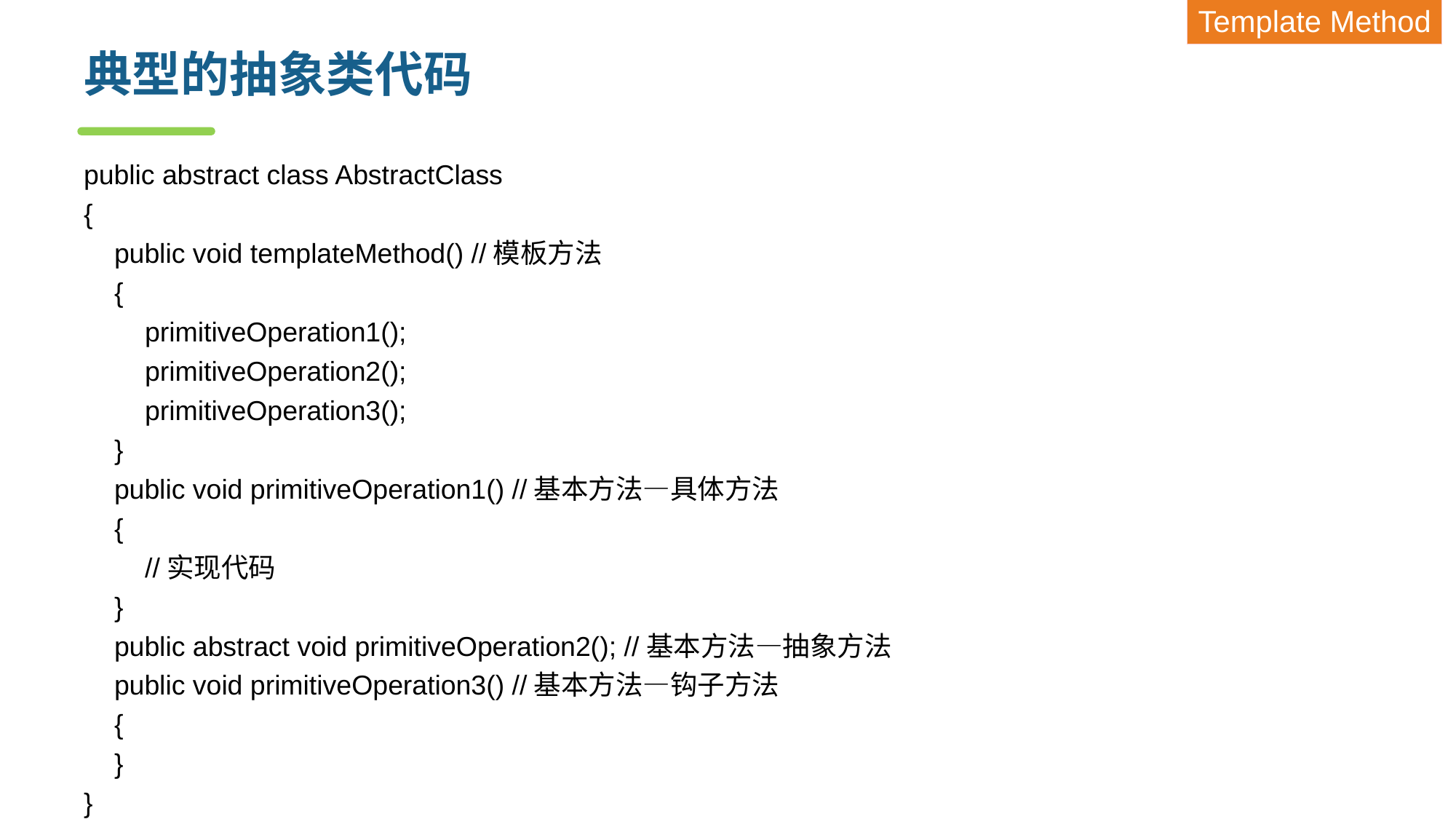

Template Method
# 典型的抽象类代码
public abstract class AbstractClass
{
    public void templateMethod() //模板方法
    {
        primitiveOperation1();
        primitiveOperation2();
        primitiveOperation3();
    }
    public void primitiveOperation1() //基本方法—具体方法
    {
        //实现代码
    }
    public abstract void primitiveOperation2(); //基本方法—抽象方法
    public void primitiveOperation3() //基本方法—钩子方法
    {
    }
}
167